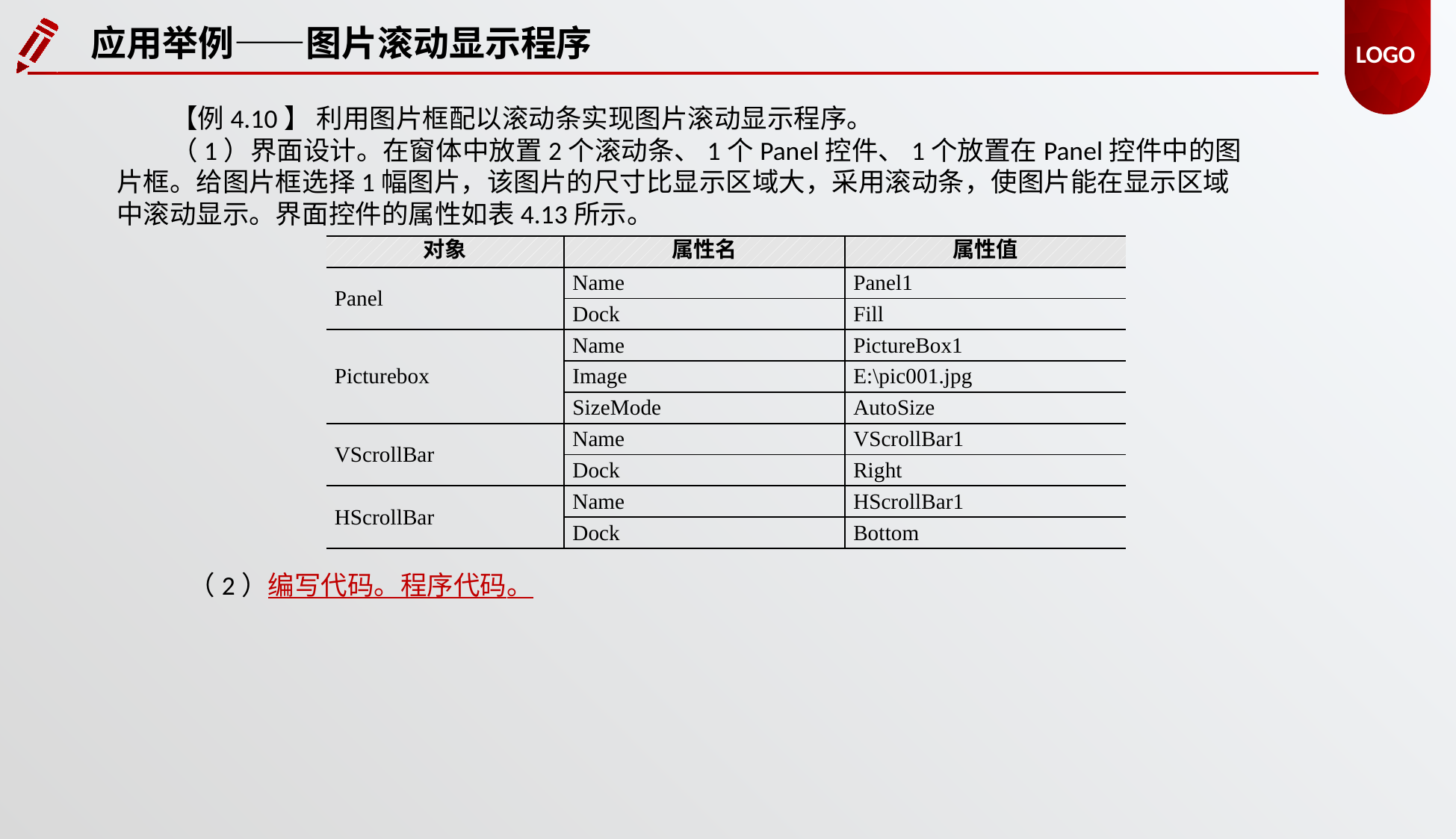

应用举例——图片滚动显示程序
【例4.10】 利用图片框配以滚动条实现图片滚动显示程序。
（1）界面设计。在窗体中放置2个滚动条、1个Panel控件、1个放置在Panel控件中的图片框。给图片框选择1幅图片，该图片的尺寸比显示区域大，采用滚动条，使图片能在显示区域中滚动显示。界面控件的属性如表4.13所示。
| 对象 | 属性名 | 属性值 |
| --- | --- | --- |
| Panel | Name | Panel1 |
|  | Dock | Fill |
| Picturebox | Name | PictureBox1 |
|  | Image | E:\pic001.jpg |
|  | SizeMode | AutoSize |
| VScrollBar | Name | VScrollBar1 |
|  | Dock | Right |
| HScrollBar | Name | HScrollBar1 |
|  | Dock | Bottom |
（2）编写代码。程序代码。